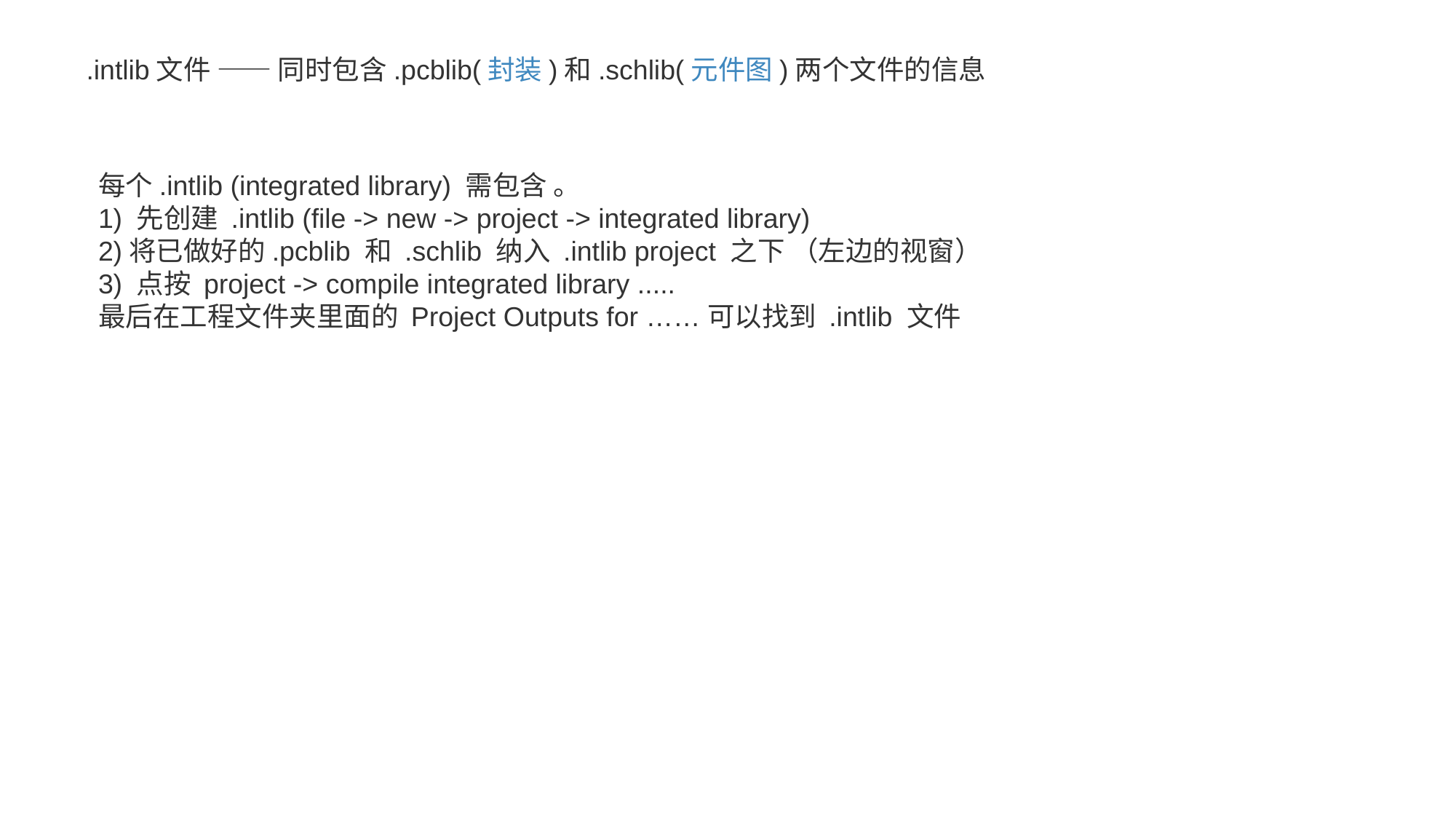

.intlib文件 —— 同时包含.pcblib(封装)和.schlib(元件图)两个文件的信息
每个.intlib (integrated library) 需包含 。
1) 先创建 .intlib (file -> new -> project -> integrated library)
2)将已做好的.pcblib 和 .schlib 纳入 .intlib project 之下 （左边的视窗）
3) 点按 project -> compile integrated library .....
最后在工程文件夹里面的 Project Outputs for ……可以找到 .intlib 文件